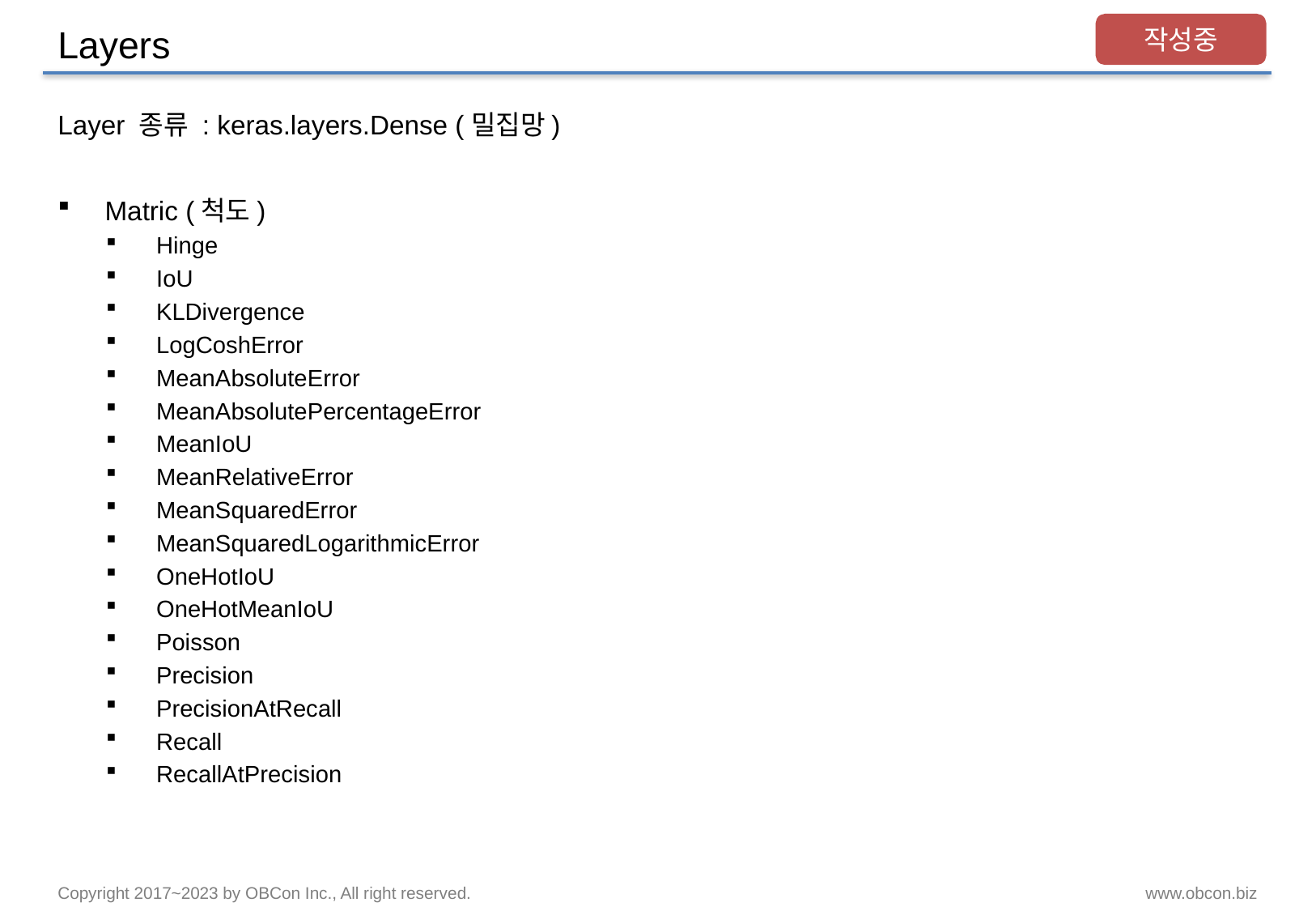

# Layers
작성중
Layer 종류 : keras.layers.Dense (밀집망)
Matric (척도)
Hinge
IoU
KLDivergence
LogCoshError
MeanAbsoluteError
MeanAbsolutePercentageError
MeanIoU
MeanRelativeError
MeanSquaredError
MeanSquaredLogarithmicError
OneHotIoU
OneHotMeanIoU
Poisson
Precision
PrecisionAtRecall
Recall
RecallAtPrecision